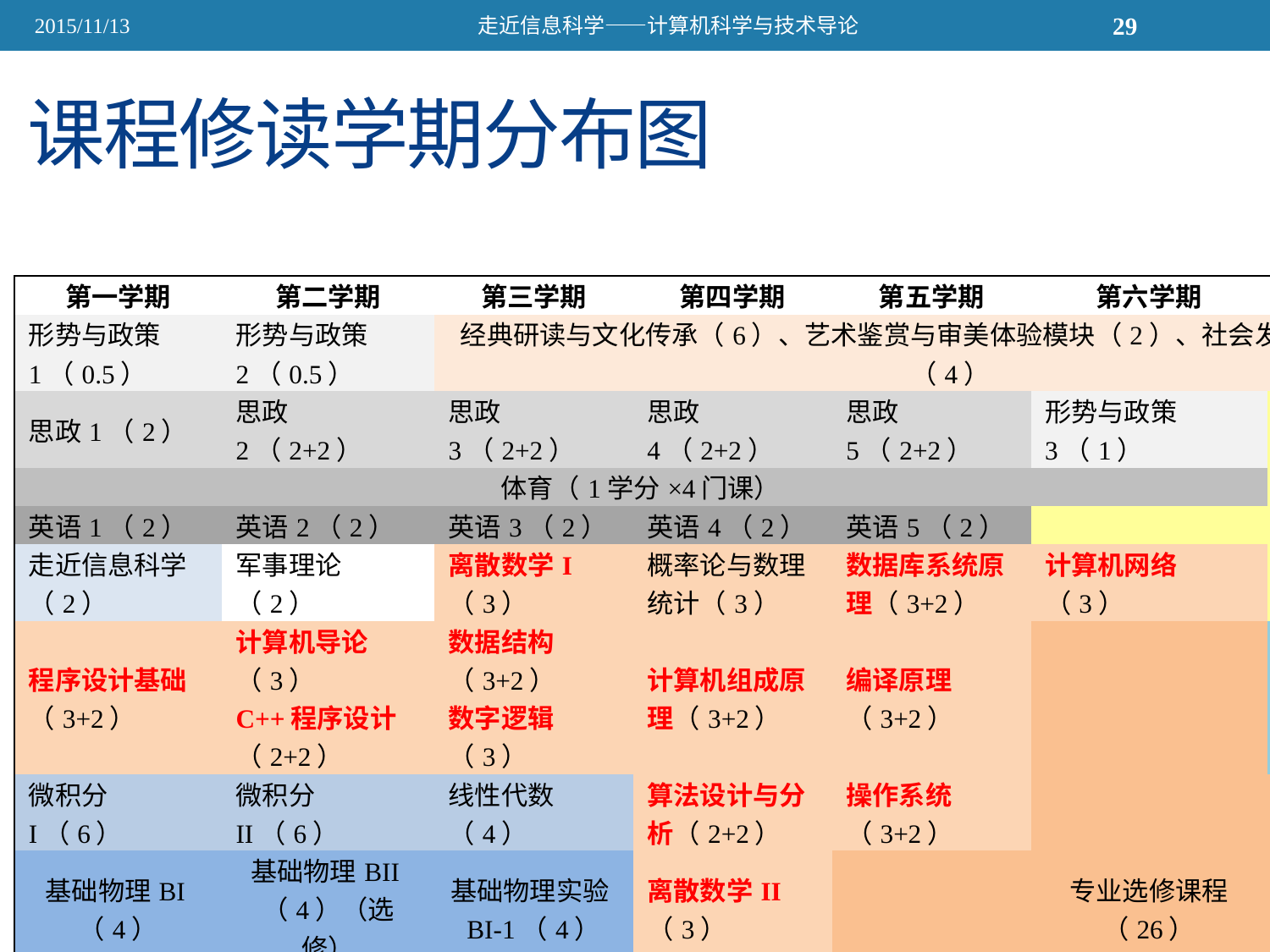

2015/11/13
走近信息科学——计算机科学与技术导论
29
# 课程修读学期分布图
| 第一学期 | 第二学期 | 第三学期 | 第四学期 | 第五学期 | 第六学期 | 第七学期 | 第八学期 |
| --- | --- | --- | --- | --- | --- | --- | --- |
| 形势与政策1（0.5） | 形势与政策2（0.5） | 经典研读与文化传承（6）、艺术鉴赏与审美体验模块（2）、社会发展与公民责任（4） |  |  |  |  |  |
| 思政1（2） | 思政2（2+2） | 思政3（2+2） | 思政4（2+2） | 思政5（2+2） | 形势与政策3（1） |  |  |
| 体育（1学分×4门课） |  |  |  |  |  |  |  |
| 英语1（2） | 英语2（2） | 英语3（2） | 英语4（2） | 英语5（2） |  | 自由选修课程（10） |  |
| 走近信息科学（2） | 军事理论（2） | 离散数学I（3） | 概率论与数理统计（3） | 数据库系统原理（3+2） | 计算机网络（3） |  |  |
| 程序设计基础（3+2） | 计算机导论（3） C++程序设计（2+2） | 数据结构（3+2） 数字逻辑（3） | 计算机组成原理（3+2） | 编译原理（3+2） |  | 创新与实践环节（8） |  |
| 微积分I（6） | 微积分II（6） | 线性代数（4） | 算法设计与分析（2+2） | 操作系统（3+2） |  |  |  |
| 基础物理BI（4） | 基础物理BII（4）（选修） | 基础物理实验BI-1（4） | 离散数学II（3） |  | 专业选修课程（26） |  |  |